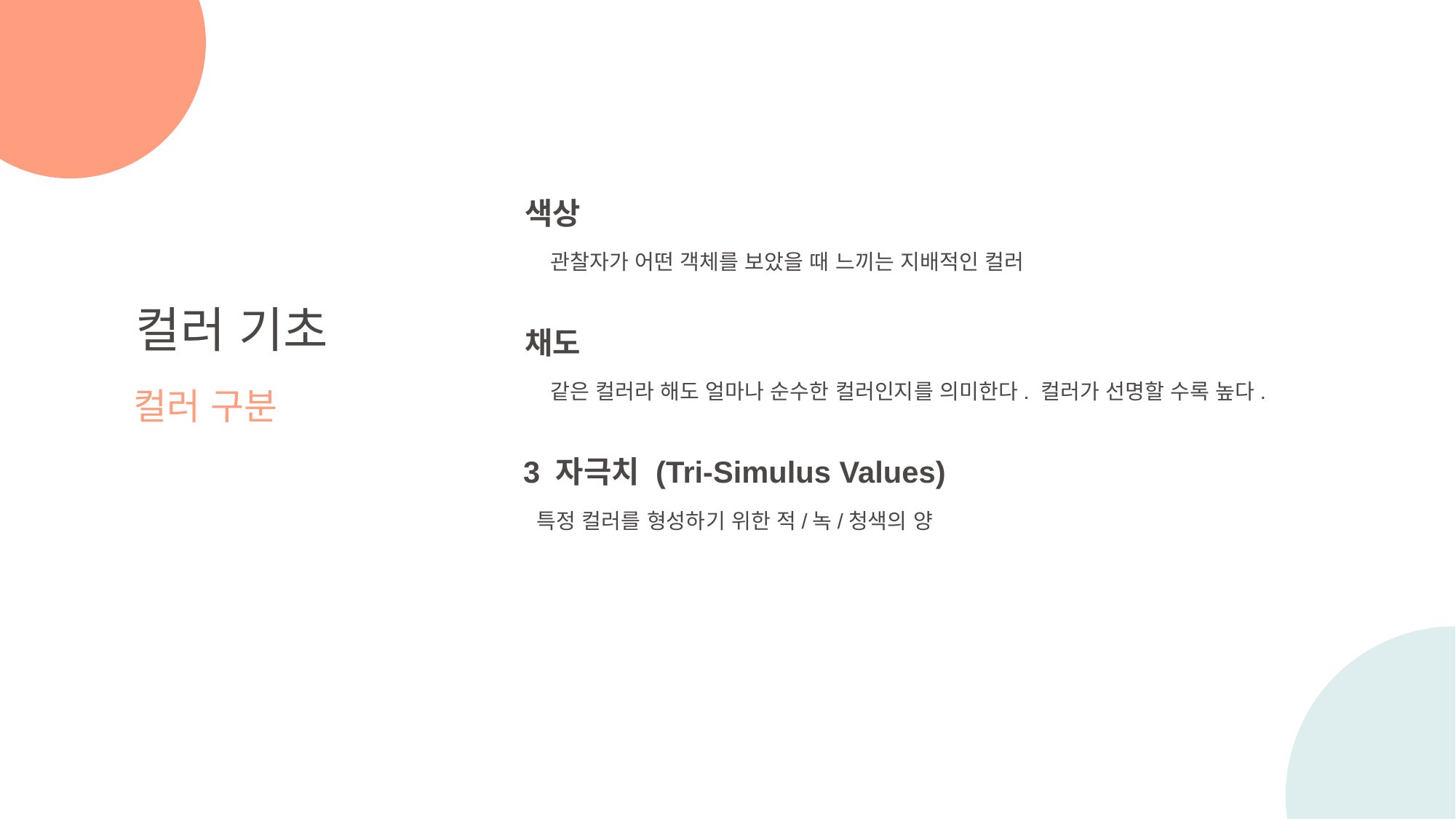

색상
관찰자가 어떤 객체를 보았을 때 느끼는 지배적인 컬러
컬러 기초
컬러 구분
채도
같은 컬러라 해도 얼마나 순수한 컬러인지를 의미한다. 컬러가 선명할 수록 높다.
3 자극치 (Tri-Simulus Values)
특정 컬러를 형성하기 위한 적/녹/청색의 양